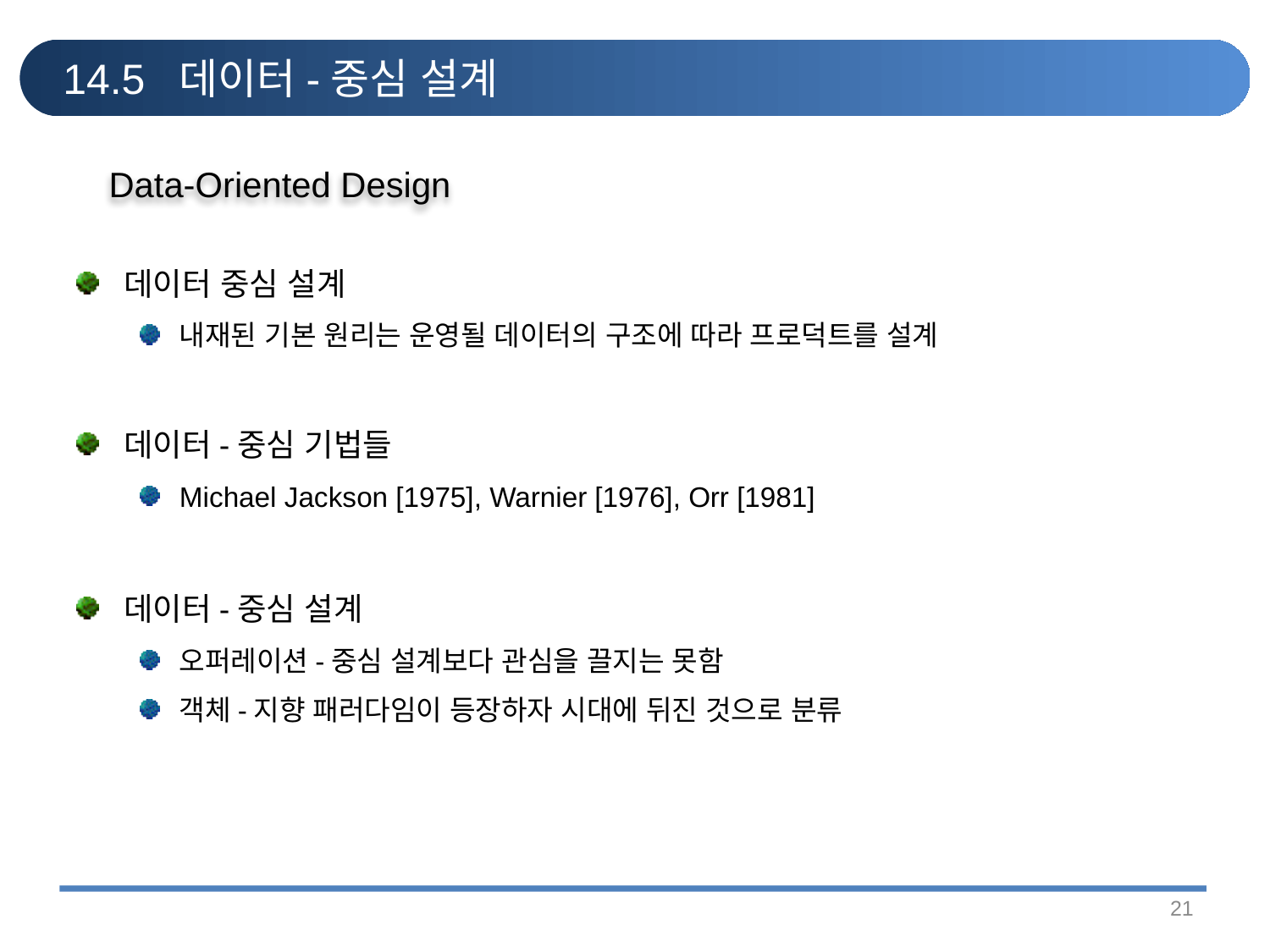

# 14.5  데이터-중심 설계
Data-Oriented Design
데이터 중심 설계
내재된 기본 원리는 운영될 데이터의 구조에 따라 프로덕트를 설계

데이터-중심 기법들
Michael Jackson [1975], Warnier [1976], Orr [1981]

데이터-중심 설계
오퍼레이션-중심 설계보다 관심을 끌지는 못함
객체-지향 패러다임이 등장하자 시대에 뒤진 것으로 분류
21